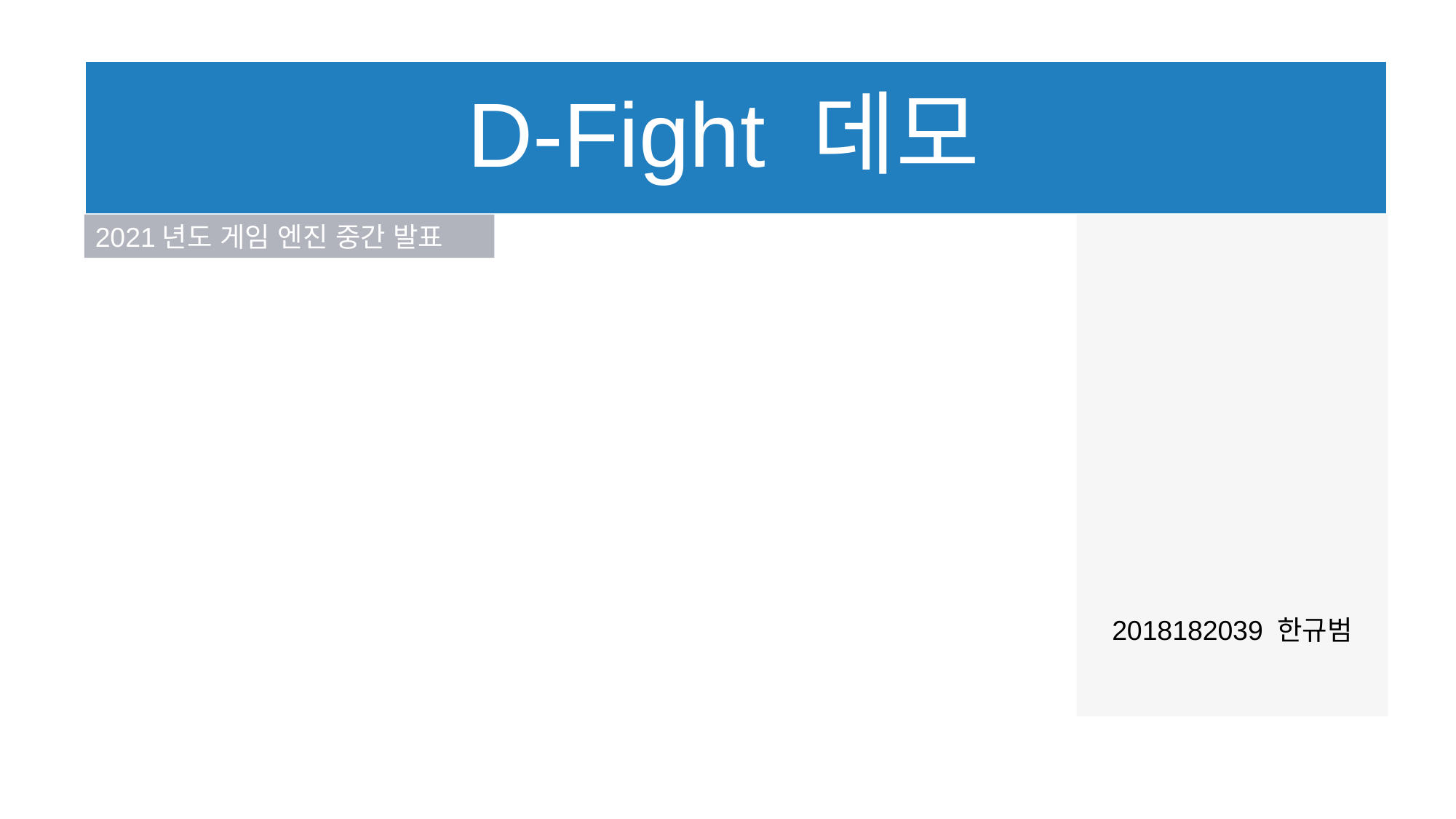

# D-Fight 데모
2021년도 게임 엔진 중간 발표

2018182039 한규범